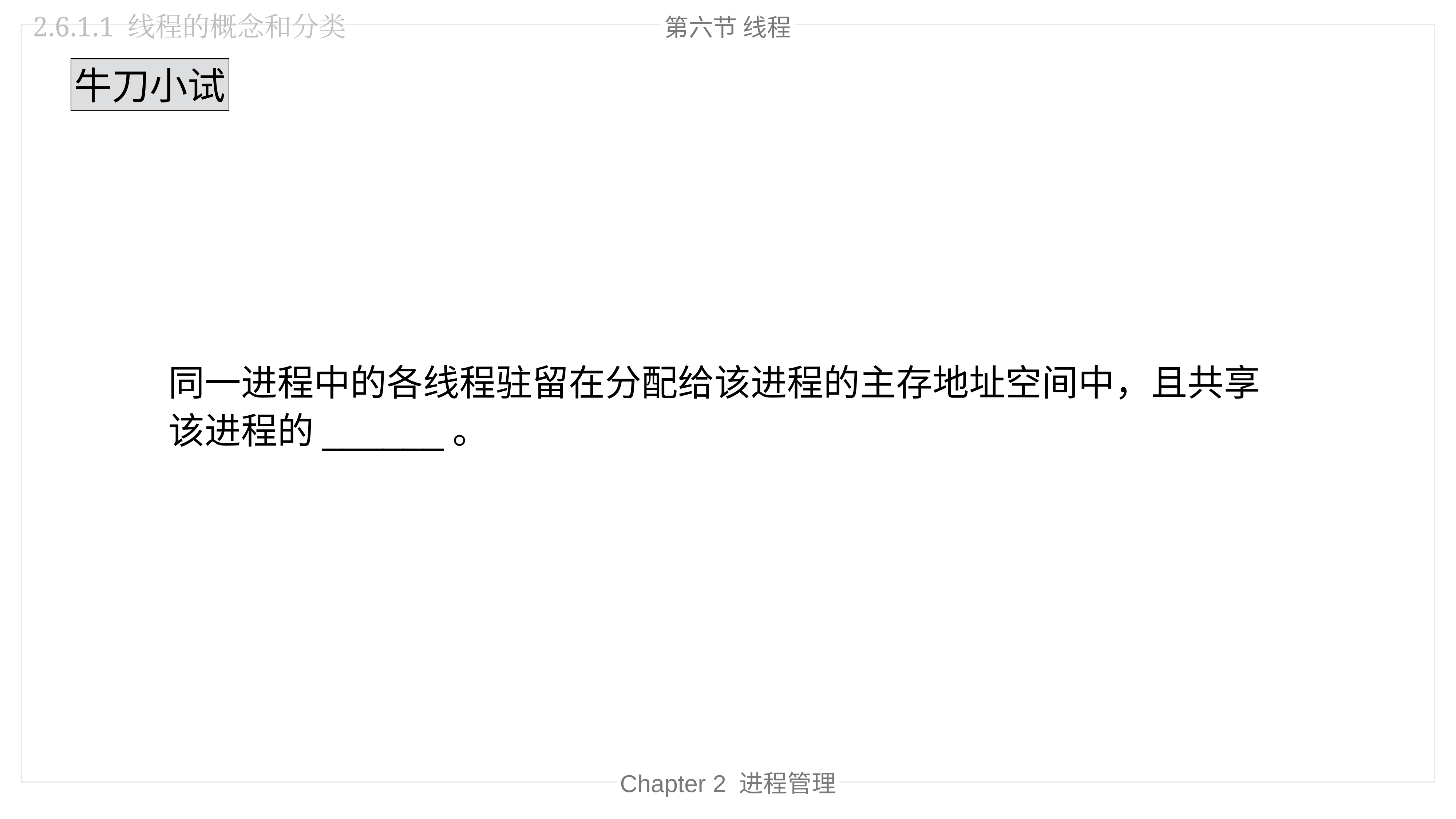

2.6.1.1 线程的概念和分类
第六节 线程
牛刀小试
同一进程中的各线程驻留在分配给该进程的主存地址空间中，且共享该进程的______。
Chapter 2 进程管理